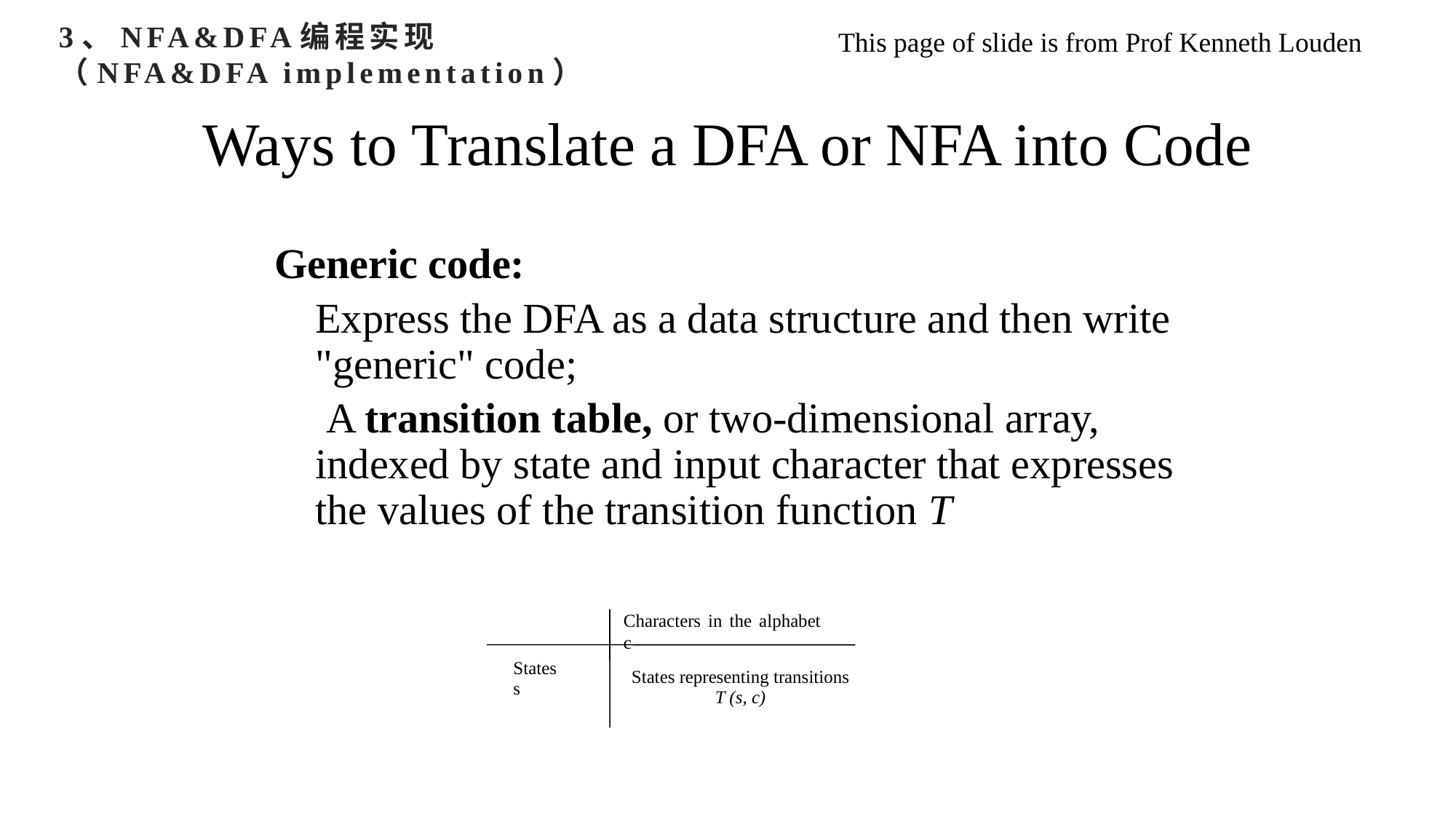

3、NFA&DFA编程实现
（NFA&DFA implementation）
This page of slide is from Prof Kenneth Louden
# Ways to Translate a DFA or NFA into Code
Generic code:
	Express the DFA as a data structure and then write "generic" code;
	 A transition table, or two-dimensional array, indexed by state and input character that expresses the values of the transition function T

Characters in the alphabet  c

| States s |
| --- |
| States representing transitions T (s, c) |
| --- |